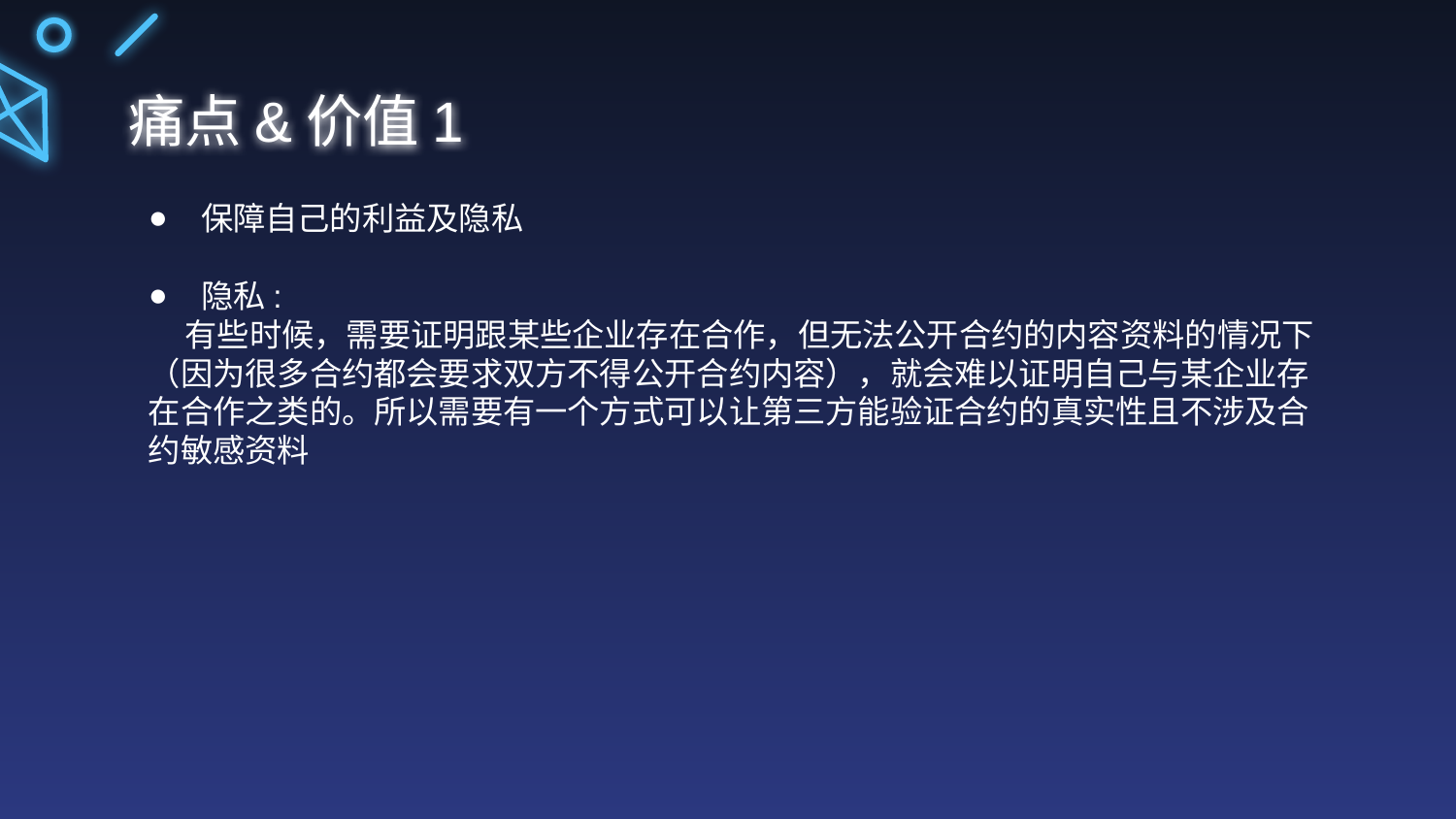

# 痛点&价值1
保障自己的利益及隐私

隐私:
    有些时候，需要证明跟某些企业存在合作，但无法公开合约的内容资料的情况下（因为很多合约都会要求双方不得公开合约内容），就会难以证明自己与某企业存在合作之类的。所以需要有一个方式可以让第三方能验证合约的真实性且不涉及合约敏感资料